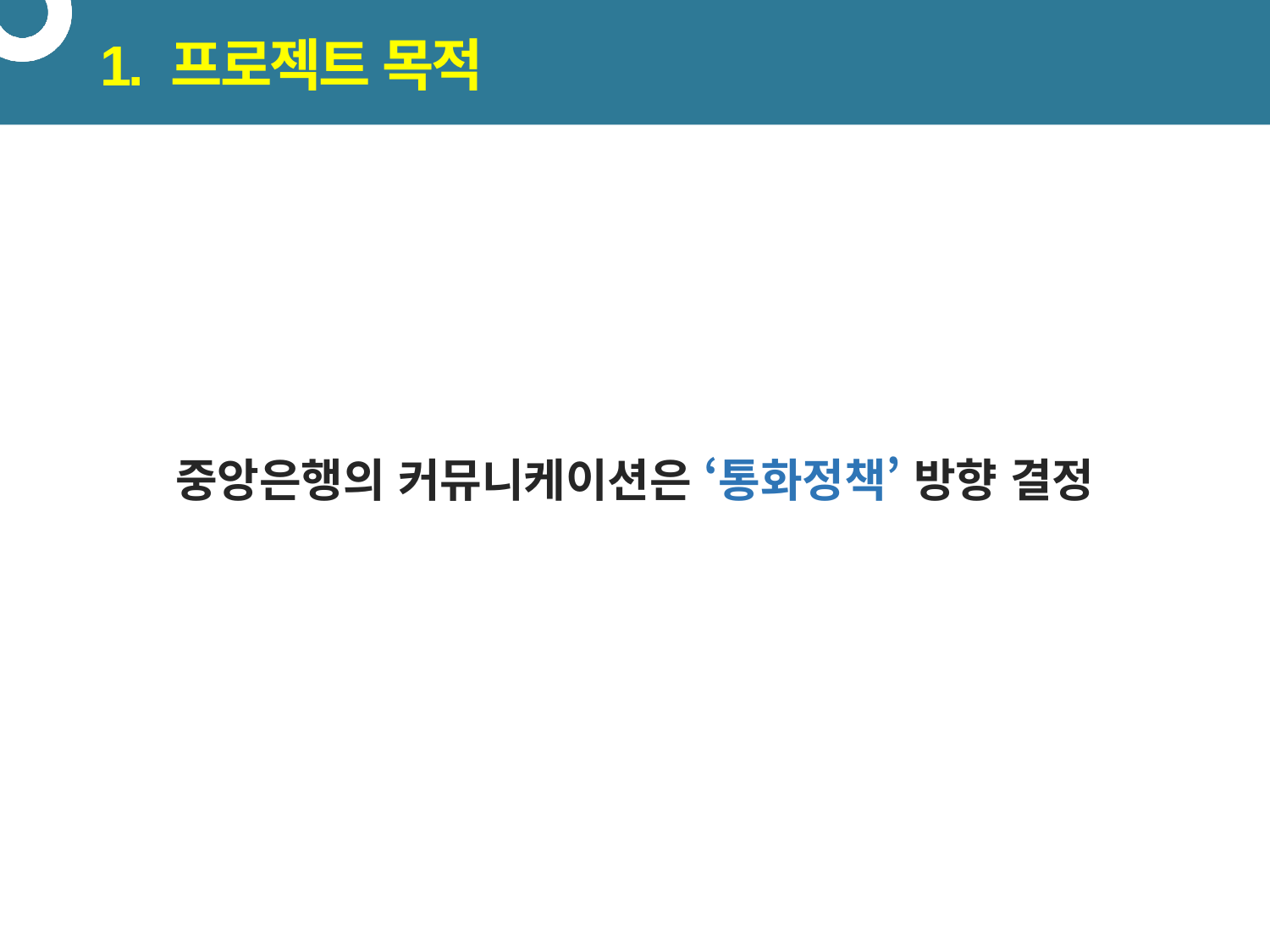

# 1. 프로젝트 목적
중앙은행의 커뮤니케이션은 ‘통화정책’ 방향 결정